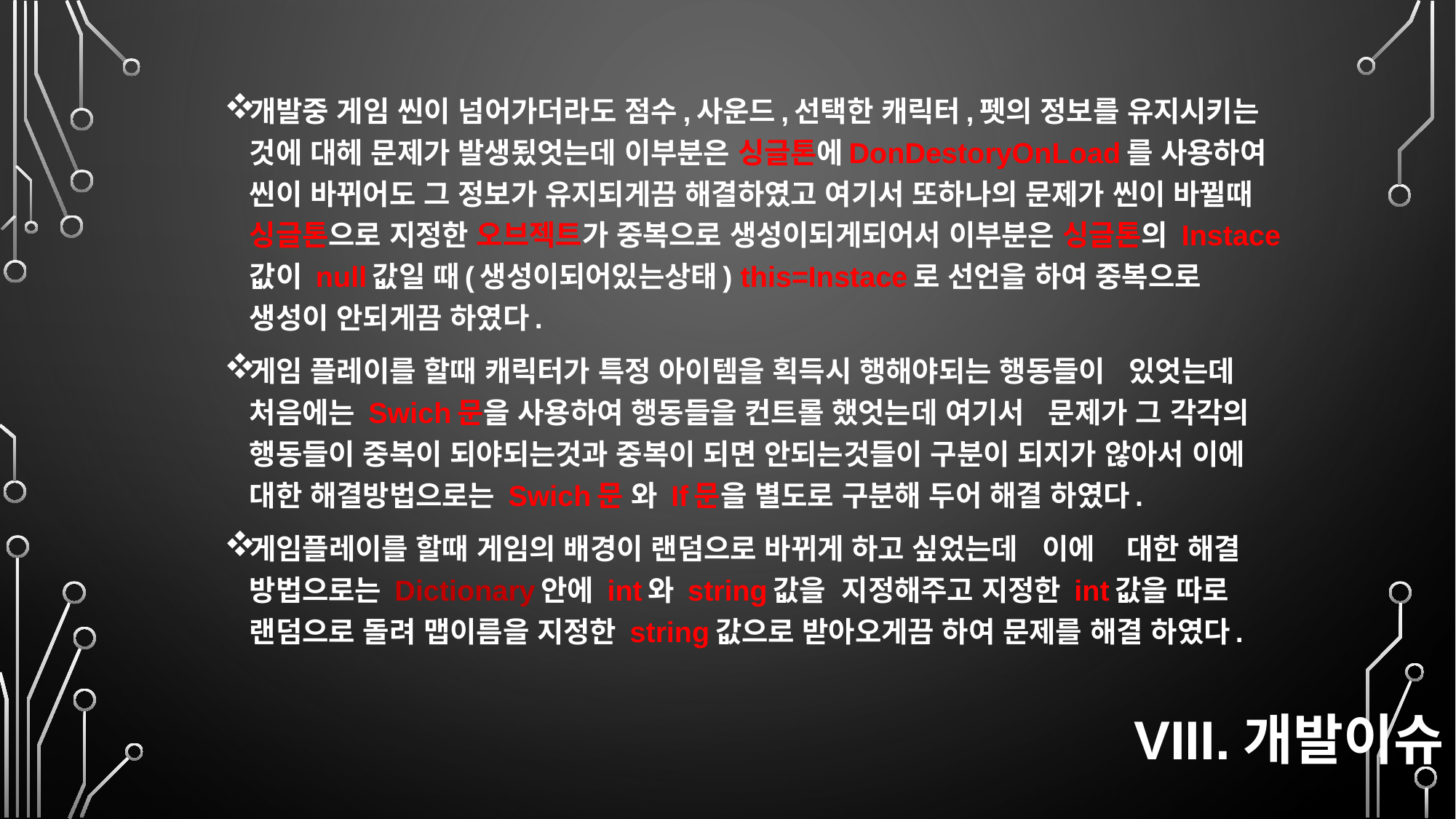

개발중 게임 씬이 넘어가더라도 점수,사운드,선택한 캐릭터,펫의 정보를 유지시키는 것에 대헤 문제가 발생됬엇는데 이부분은 싱글톤에DonDestoryOnLoad를 사용하여 씬이 바뀌어도 그 정보가 유지되게끔 해결하였고 여기서 또하나의 문제가 씬이 바뀔때 싱글톤으로 지정한 오브젝트가 중복으로 생성이되게되어서 이부분은 싱글톤의 Instace값이 null값일 때(생성이되어있는상태) this=Instace로 선언을 하여 중복으로 생성이 안되게끔 하였다.
게임 플레이를 할때 캐릭터가 특정 아이템을 획득시 행해야되는 행동들이   있엇는데  처음에는 Swich문을 사용하여 행동들을 컨트롤 했엇는데 여기서   문제가 그 각각의 행동들이 중복이 되야되는것과 중복이 되면 안되는것들이 구분이 되지가 않아서 이에 대한 해결방법으로는 Swich문 와 If문을 별도로 구분해 두어 해결 하였다.
게임플레이를 할때 게임의 배경이 랜덤으로 바뀌게 하고 싶었는데   이에    대한 해결 방법으로는 Dictionary안에 int와 string값을  지정해주고 지정한 int값을 따로 랜덤으로 돌려 맵이름을 지정한 string값으로 받아오게끔 하여 문제를 해결 하였다.
# VIII.개발이슈